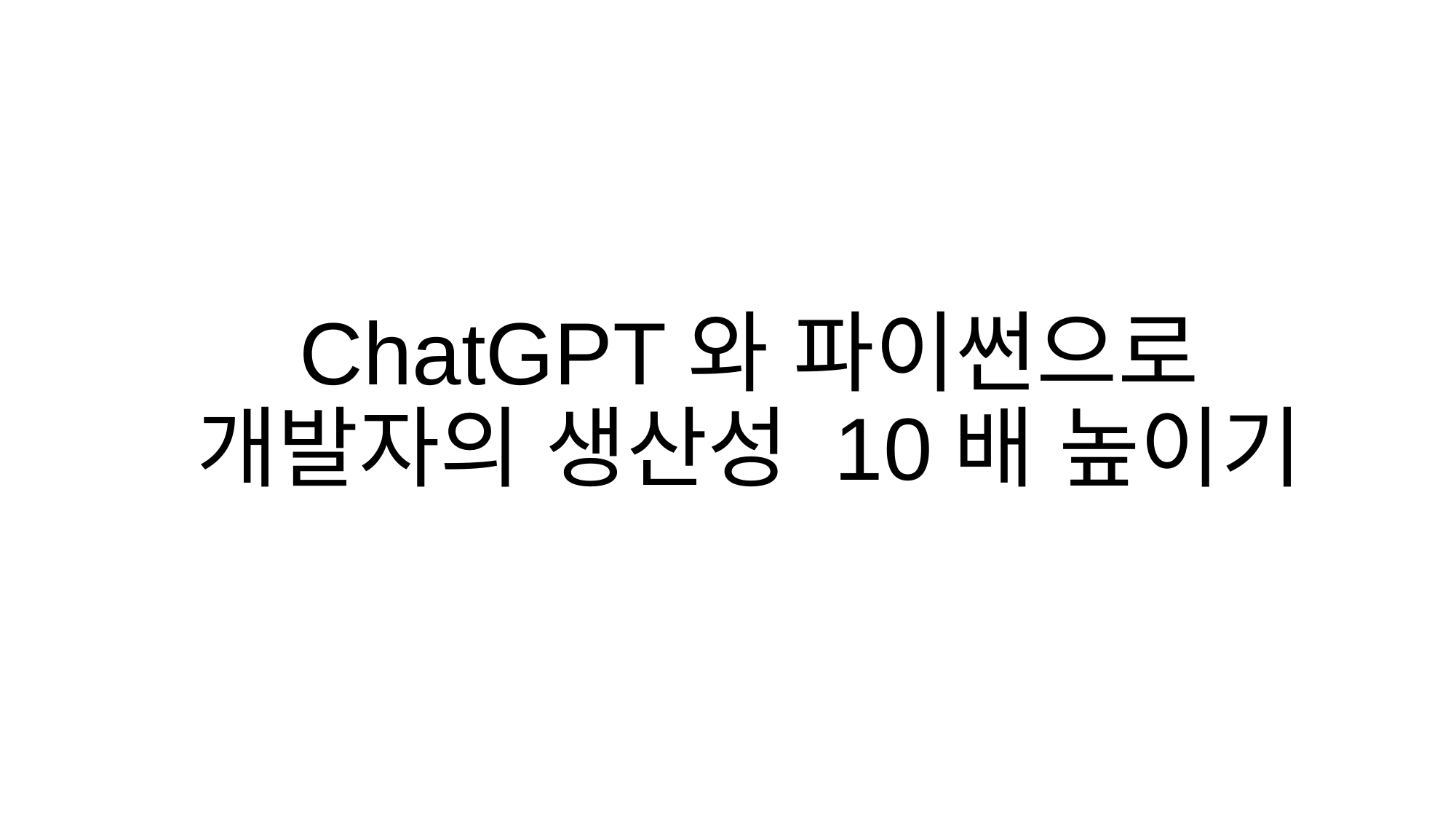

# ChatGPT와 파이썬으로 개발자의 생산성 10배 높이기